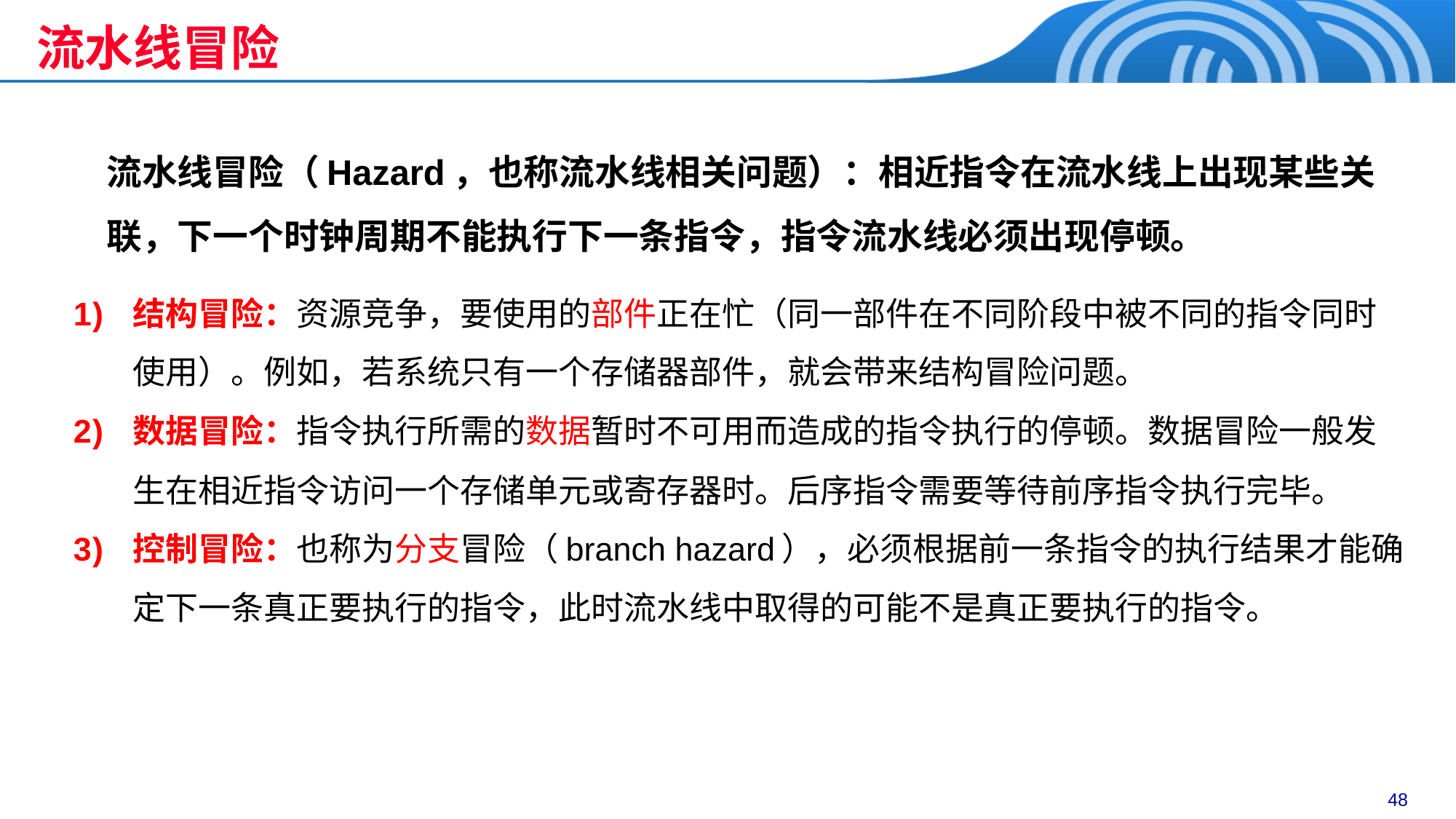

流水线冒险
	流水线冒险（Hazard，也称流水线相关问题）：相近指令在流水线上出现某些关联，下一个时钟周期不能执行下一条指令，指令流水线必须出现停顿。
结构冒险：资源竞争，要使用的部件正在忙（同一部件在不同阶段中被不同的指令同时使用）。例如，若系统只有一个存储器部件，就会带来结构冒险问题。
数据冒险：指令执行所需的数据暂时不可用而造成的指令执行的停顿。数据冒险一般发生在相近指令访问一个存储单元或寄存器时。后序指令需要等待前序指令执行完毕。
控制冒险：也称为分支冒险（branch hazard），必须根据前一条指令的执行结果才能确定下一条真正要执行的指令，此时流水线中取得的可能不是真正要执行的指令。